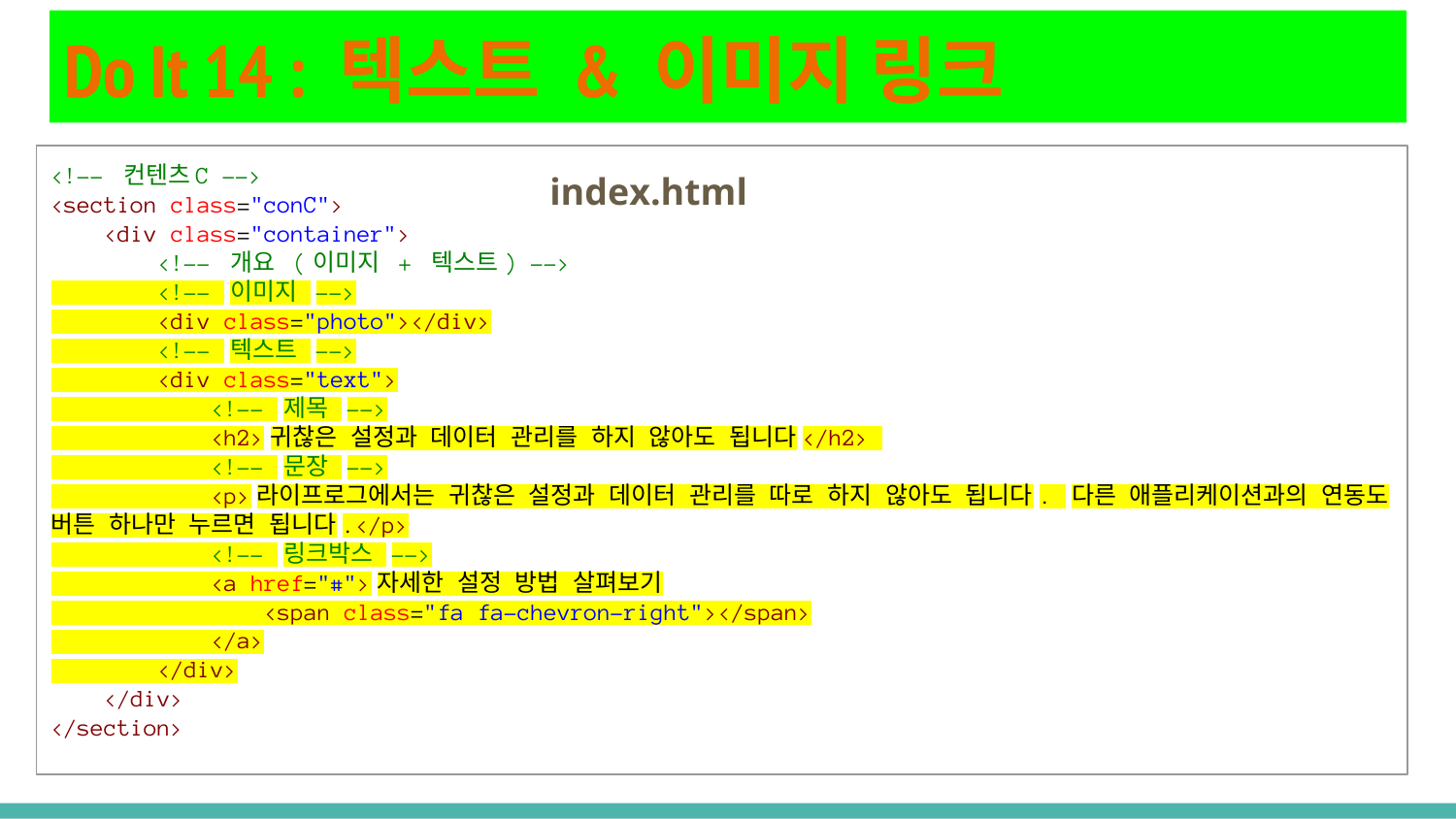

# Do It 14 : 텍스트 & 이미지 링크
<!-- 컨텐츠C -->
<section class="conC">
    <div class="container">
        <!-- 개요 (이미지 + 텍스트) -->
        <!-- 이미지 -->
        <div class="photo"></div>
        <!-- 텍스트 -->
        <div class="text">
            <!-- 제목 -->
            <h2>귀찮은 설정과 데이터 관리를 하지 않아도 됩니다</h2>
            <!-- 문장 -->
            <p>라이프로그에서는 귀찮은 설정과 데이터 관리를 따로 하지 않아도 됩니다. 다른 애플리케이션과의 연동도 버튼 하나만 누르면 됩니다.</p>
            <!-- 링크박스 -->
            <a href="#">자세한 설정 방법 살펴보기
                <span class="fa fa-chevron-right"></span>
            </a>
        </div>
    </div>
</section>
index.html